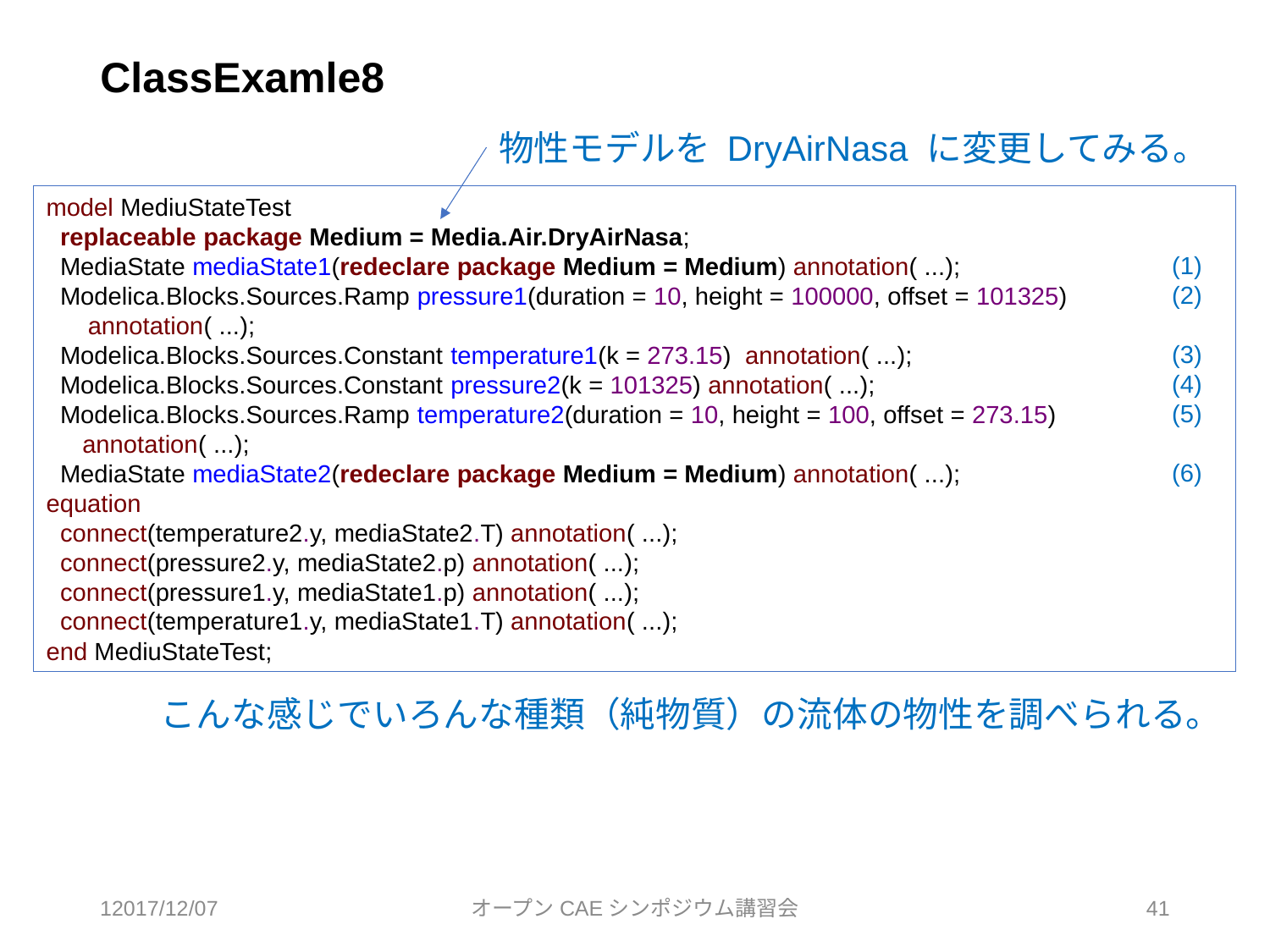

# ClassExamle8
物性モデルを DryAirNasa に変更してみる。
model MediuStateTest
  replaceable package Medium = Media.Air.DryAirNasa;
  MediaState mediaState1(redeclare package Medium = Medium) annotation( ...);
  Modelica.Blocks.Sources.Ramp pressure1(duration = 10, height = 100000, offset = 101325)
　  annotation( ...);
  Modelica.Blocks.Sources.Constant temperature1(k = 273.15)  annotation( ...);
  Modelica.Blocks.Sources.Constant pressure2(k = 101325) annotation( ...);
  Modelica.Blocks.Sources.Ramp temperature2(duration = 10, height = 100, offset = 273.15)
　 annotation( ...);
  MediaState mediaState2(redeclare package Medium = Medium) annotation( ...);
equation
  connect(temperature2.y, mediaState2.T) annotation( ...);
  connect(pressure2.y, mediaState2.p) annotation( ...);
  connect(pressure1.y, mediaState1.p) annotation( ...);
  connect(temperature1.y, mediaState1.T) annotation( ...);
end MediuStateTest;
(1)
(2)

(3)
(4)
(5)

(6)
こんな感じでいろんな種類（純物質）の流体の物性を調べられる。
12017/12/07
オープンCAEシンポジウム講習会
41